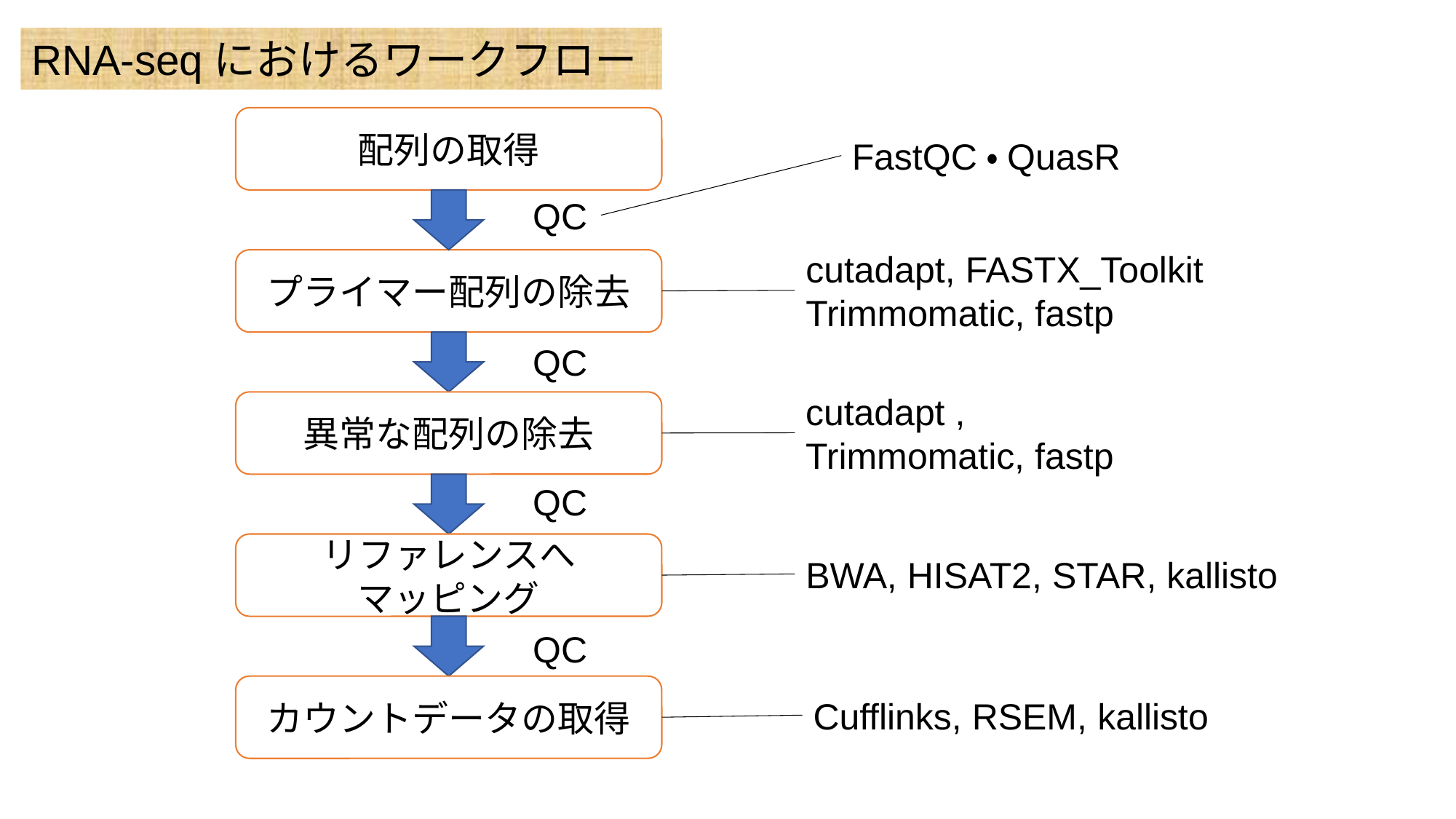

RNA-seqにおけるワークフロー
配列の取得
FastQC・QuasR
QC

cutadapt, FASTX_Toolkit
Trimmomatic, fastp
プライマー配列の除去

QC
cutadapt ,
Trimmomatic, fastp
異常な配列の除去

QC
リファレンスへ
マッピング
BWA, HISAT2, STAR, kallisto

QC
カウントデータの取得
Cufflinks, RSEM, kallisto